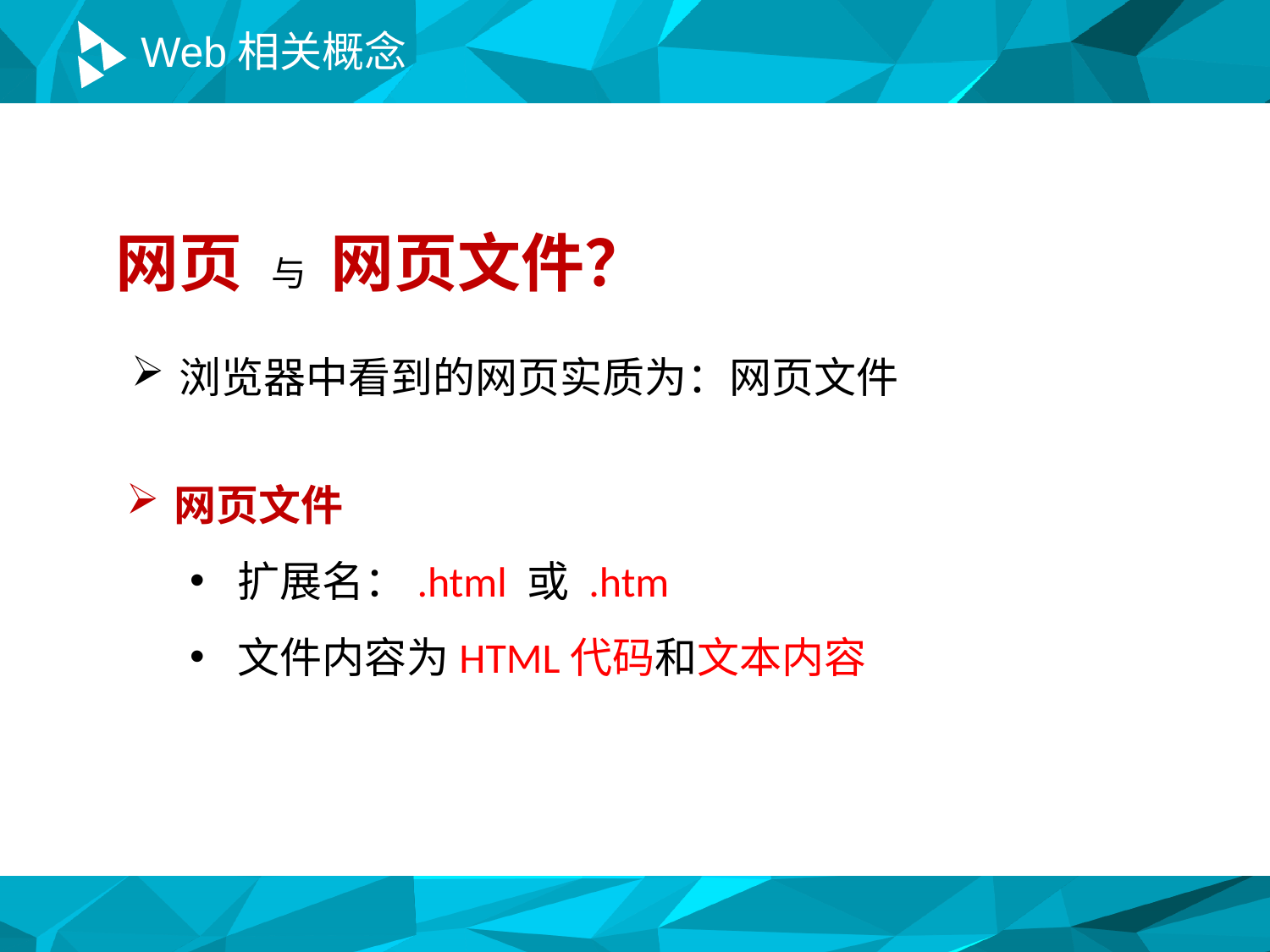

# Web相关概念
网页  与   网页文件？
浏览器中看到的网页实质为：网页文件
网页文件
扩展名：.html 或 .htm
文件内容为HTML代码和文本内容